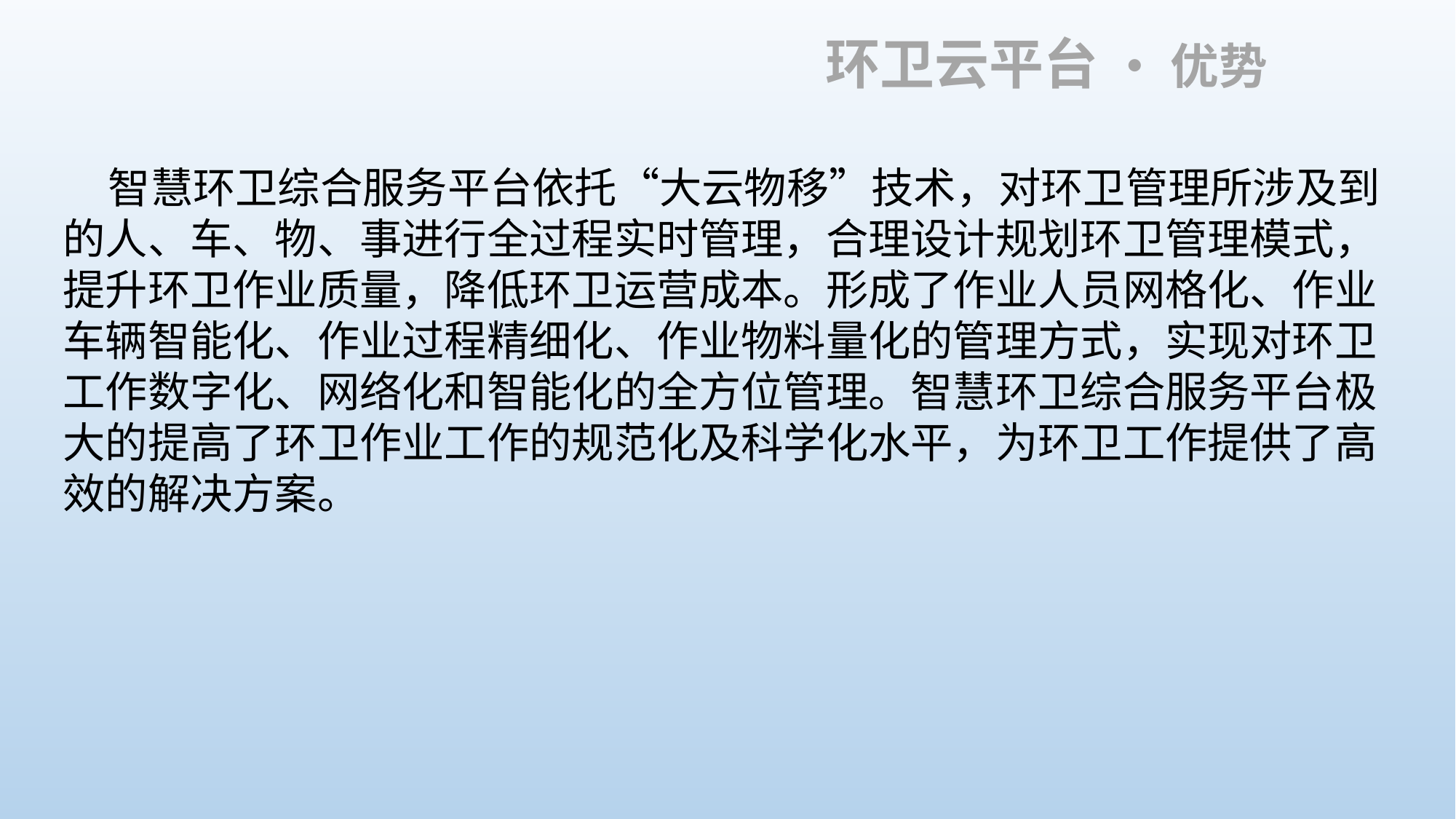

环卫云平台 • 优势
智慧环卫综合服务平台依托“大云物移”技术，对环卫管理所涉及到的人、车、物、事进行全过程实时管理，合理设计规划环卫管理模式，提升环卫作业质量，降低环卫运营成本。形成了作业人员网格化、作业车辆智能化、作业过程精细化、作业物料量化的管理方式，实现对环卫工作数字化、网络化和智能化的全方位管理。智慧环卫综合服务平台极大的提高了环卫作业工作的规范化及科学化水平，为环卫工作提供了高效的解决方案。